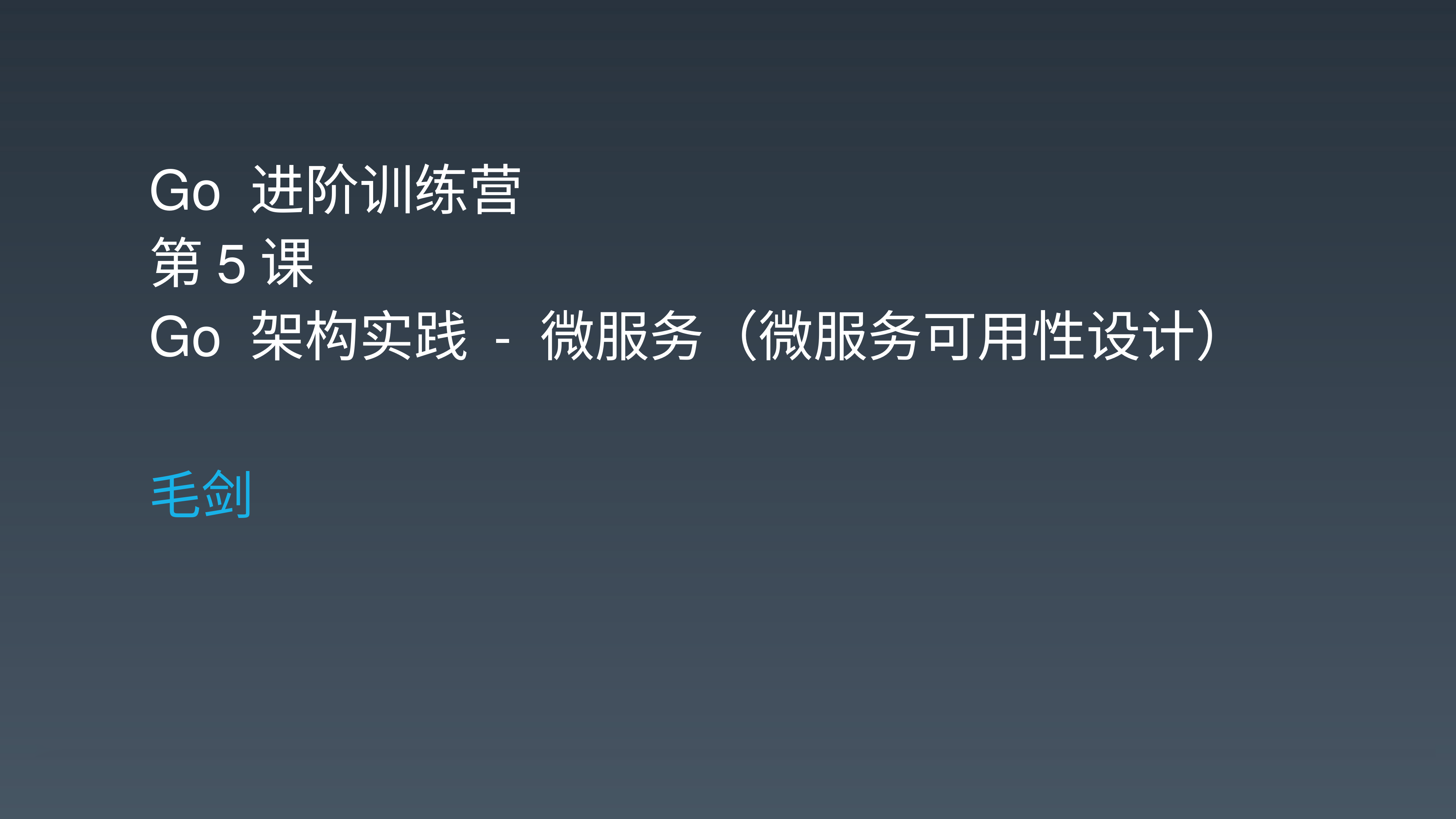

Go 进阶训练营
第5课
Go 架构实践 - 微服务（微服务可用性设计）
毛剑